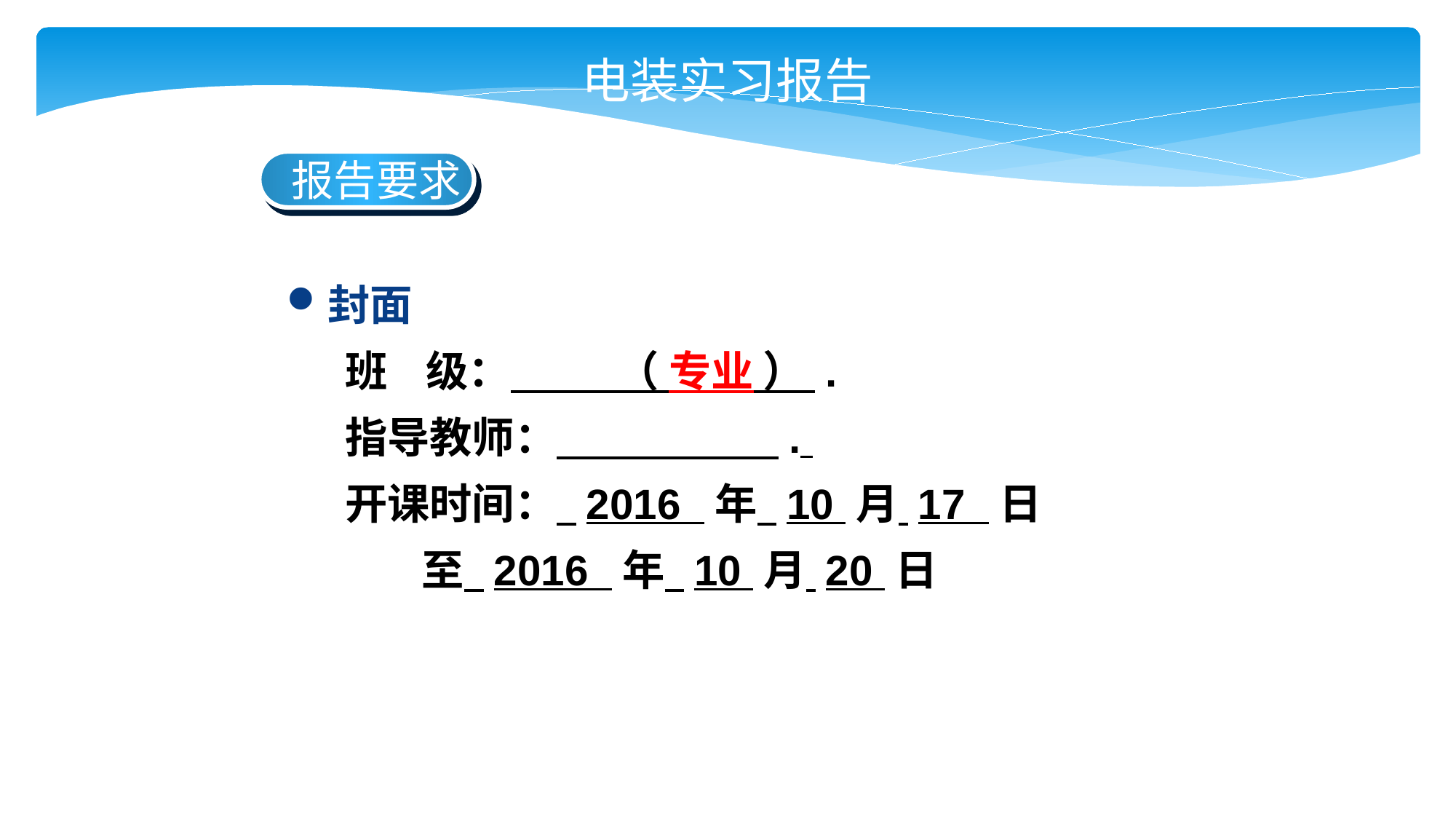

电装实习报告
 报告要求
封面
     班    级：           （ 专业 ） .
     指导教师：                       .
     开课时间：  2016  年  10 月 17  日
             至  2016  年  10 月 20 日